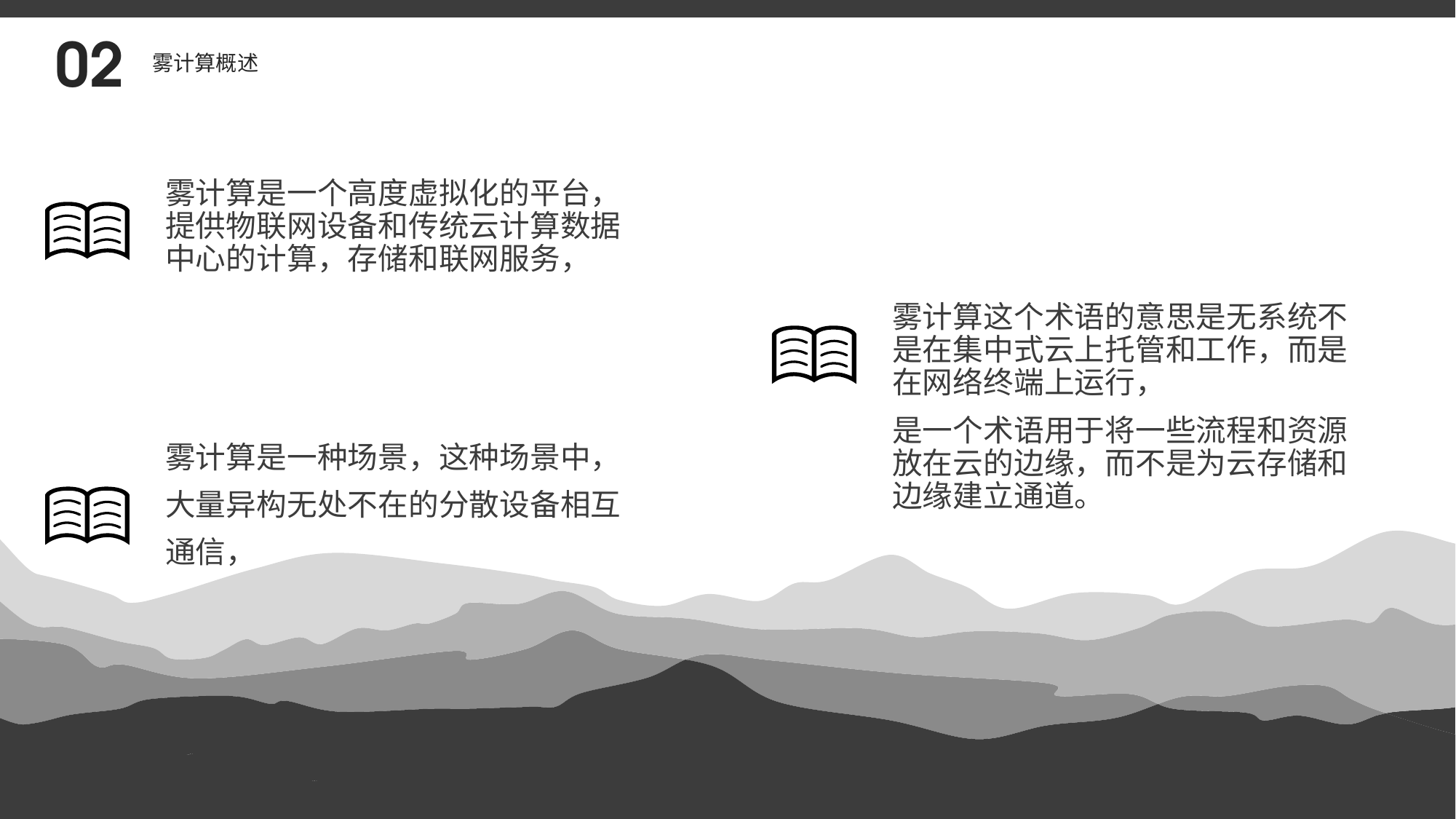

02
雾计算概述
雾计算是一个高度虚拟化的平台，提供物联网设备和传统云计算数据中心的计算，存储和联网服务，

雾计算这个术语的意思是无系统不是在集中式云上托管和工作，而是在网络终端上运行，
是一个术语用于将一些流程和资源放在云的边缘，而不是为云存储和边缘建立通道。

雾计算是一种场景，这种场景中，大量异构无处不在的分散设备相互通信，